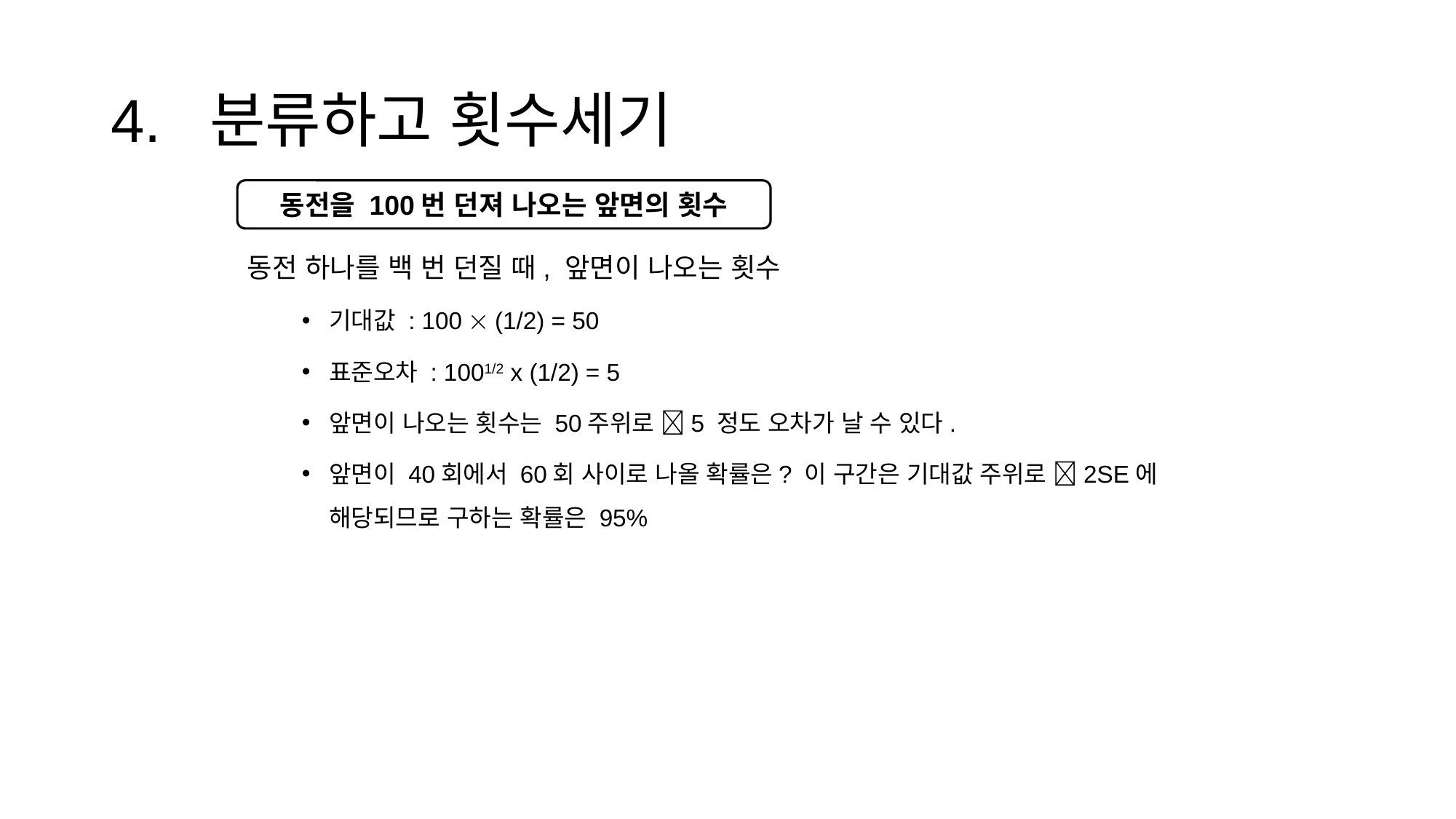

# 4.  분류하고 횟수세기
동전을 100번 던져 나오는 앞면의 횟수

동전 하나를 백 번 던질 때, 앞면이 나오는 횟수
기대값 : 100 × (1/2) = 50
표준오차 : 1001/2 x (1/2) = 5
앞면이 나오는 횟수는 50주위로 ±5 정도 오차가 날 수 있다.
앞면이 40회에서 60회 사이로 나올 확률은? 이 구간은 기대값 주위로 ±2SE에 해당되므로 구하는 확률은 95%